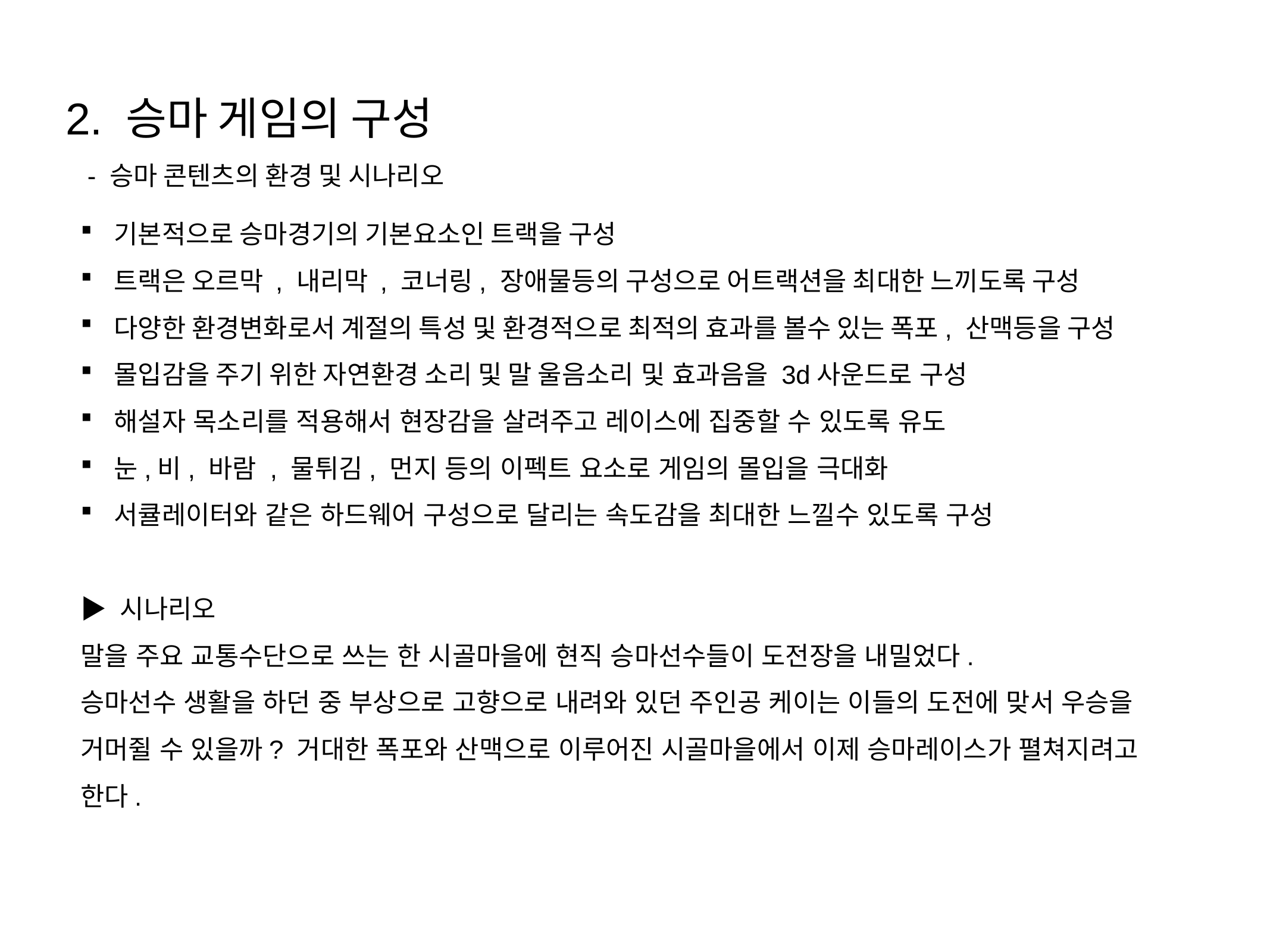

2. 승마 게임의 구성
   - 승마 콘텐츠의 환경 및 시나리오
기본적으로 승마경기의 기본요소인 트랙을 구성
트랙은 오르막 , 내리막 , 코너링, 장애물등의 구성으로 어트랙션을 최대한 느끼도록 구성
다양한 환경변화로서 계절의 특성 및 환경적으로 최적의 효과를 볼수 있는 폭포, 산맥등을 구성
몰입감을 주기 위한 자연환경 소리 및 말 울음소리 및 효과음을 3d사운드로 구성
해설자 목소리를 적용해서 현장감을 살려주고 레이스에 집중할 수 있도록 유도
눈,비, 바람 , 물튀김, 먼지 등의 이펙트 요소로 게임의 몰입을 극대화
서큘레이터와 같은 하드웨어 구성으로 달리는 속도감을 최대한 느낄수 있도록 구성

▶ 시나리오
말을 주요 교통수단으로 쓰는 한 시골마을에 현직 승마선수들이 도전장을 내밀었다.
승마선수 생활을 하던 중 부상으로 고향으로 내려와 있던 주인공 케이는 이들의 도전에 맞서 우승을 거머쥘 수 있을까? 거대한 폭포와 산맥으로 이루어진 시골마을에서 이제 승마레이스가 펼쳐지려고 한다.